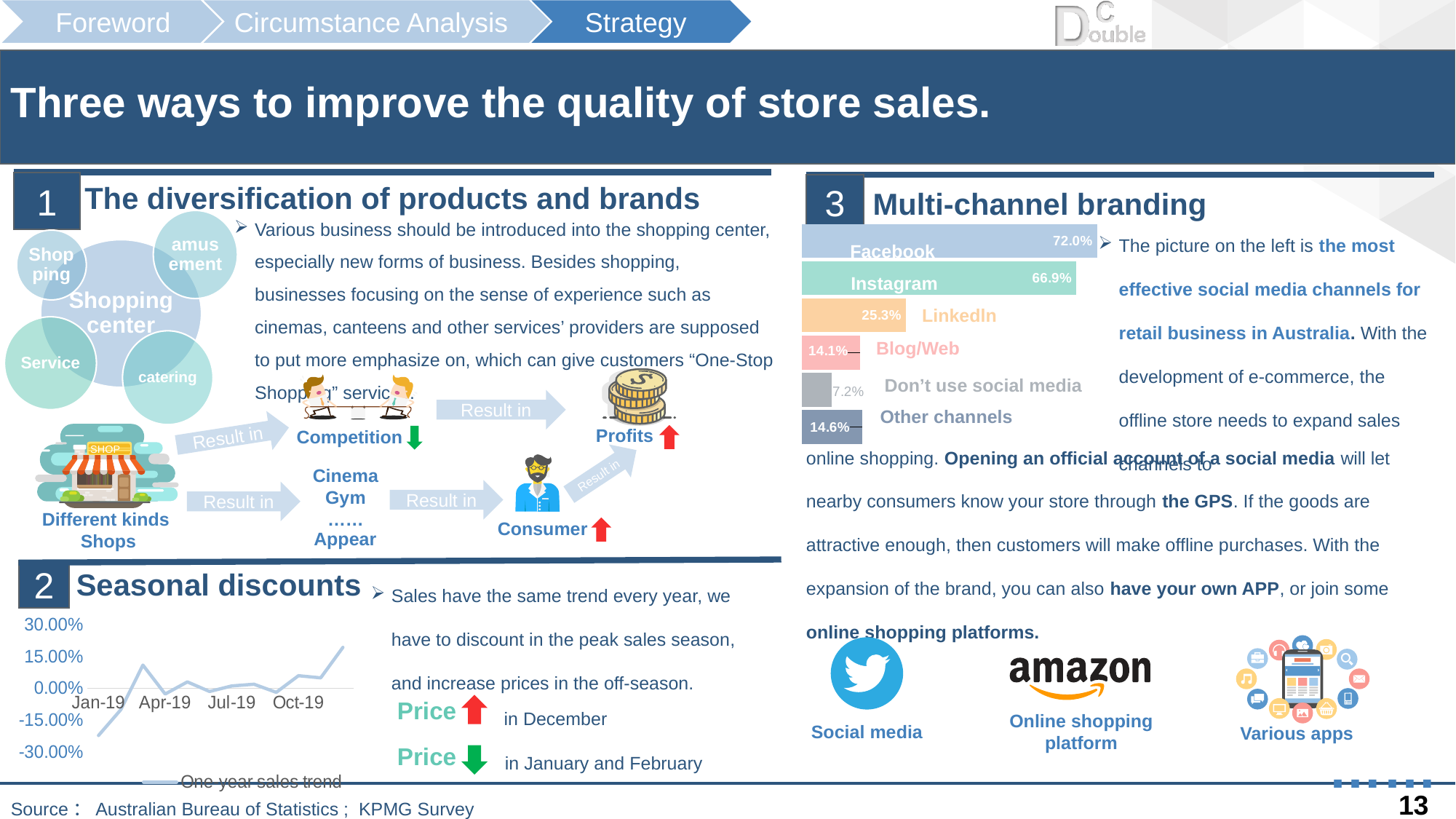

Three ways to improve the quality of store sales.
1
The diversification of products and brands
3
Multi-channel branding
Shopping center
Shopping
amusement
catering
Service
Various business should be introduced into the shopping center, especially new forms of business. Besides shopping, businesses focusing on the sense of experience such as cinemas, canteens and other services’ providers are supposed to put more emphasize on, which can give customers “One-Stop Shopping” services.
The picture on the left is the most effective social media channels for retail business in Australia. With the development of e-commerce, the offline store needs to expand sales channels to

### Chart

| Category | 系列 1 |
|---|---|
| Other channels | 0.146 |
| Don't use social media | 0.072 |
| Blog/Web | 0.141 |
| linkedln | 0.253 |
| Instagram | 0.669 |
| Facebook | 0.72 |
Facebook
Instagram
Linkedln
Blog/Web
Don’t use social media
Other channels

Result in
Result in
Profits
online shopping. Opening an official account of a social media will let
nearby consumers know your store through the GPS. If the goods are attractive enough, then customers will make offline purchases. With the expansion of the brand, you can also have your own APP, or join some online shopping platforms.
Competition

SHOP

Result in
Cinema
Gym
……
Result in
Result in
Different kinds
Shops
Consumer

Appear
Sales have the same trend every year, we have to discount in the peak sales season, and increase prices in the off-season.
Seasonal discounts
2
Market
test

### Chart

| Category | One-year sales trend |
|---|---|
| 43800 | 0.192 |
| 43770 | 0.049 |
| 43739 | 0.059 |
| 43709 | -0.019 |
| 43678 | 0.019 |
| 43647 | 0.011 |
| 43617 | -0.015 |
| 43586 | 0.03 |
| 43556 | -0.027 |
| 43525 | 0.109 |
| 43497 | -0.101 |
| 43466 | -0.222 |

……
in December
Price

Online shopping
platform
Social media
Various apps
in January and February
Price

Source：Australian Bureau of Statistics ;  KPMG Survey
13